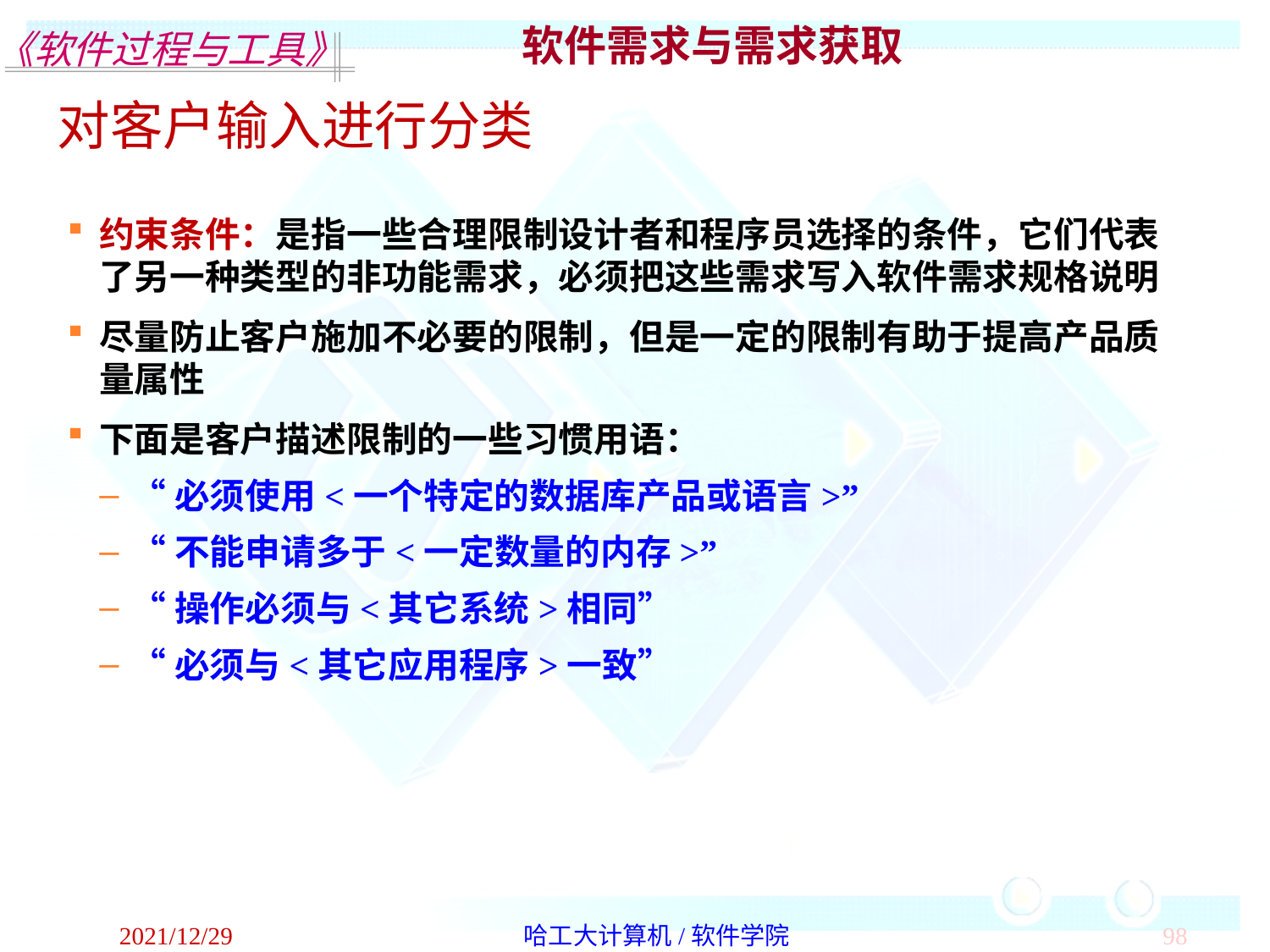

软件需求与需求获取
对客户输入进行分类
约束条件：是指一些合理限制设计者和程序员选择的条件，它们代表了另一种类型的非功能需求，必须把这些需求写入软件需求规格说明
尽量防止客户施加不必要的限制，但是一定的限制有助于提高产品质量属性
下面是客户描述限制的一些习惯用语：
“必须使用<一个特定的数据库产品或语言>”
“不能申请多于<一定数量的内存>”
“操作必须与<其它系统>相同”
“必须与<其它应用程序>一致”